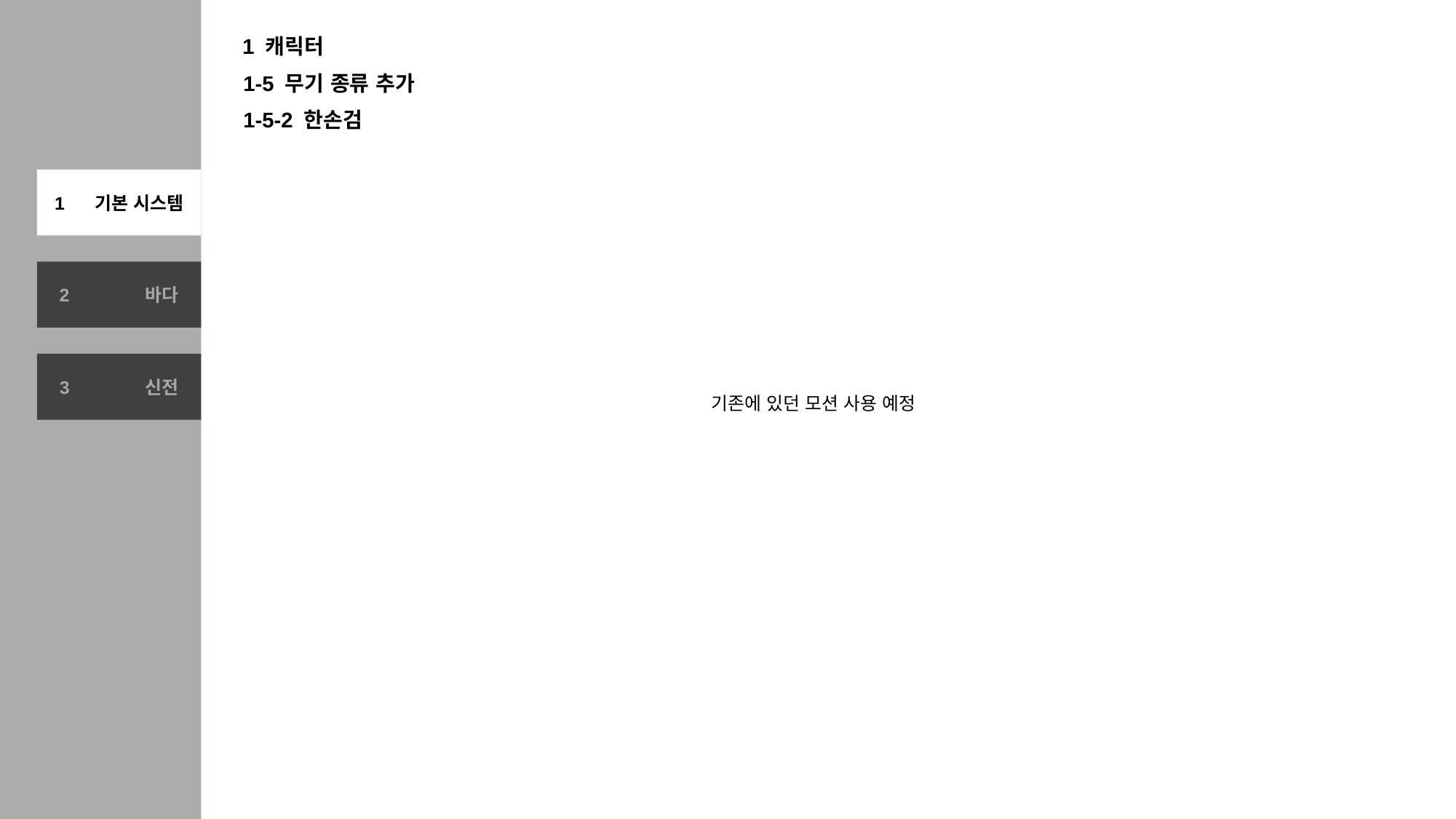

1 캐릭터
1-5 무기 종류 추가
1-5-2 한손검
1     기본 시스템
2              바다
3              신전
기존에 있던 모션 사용 예정